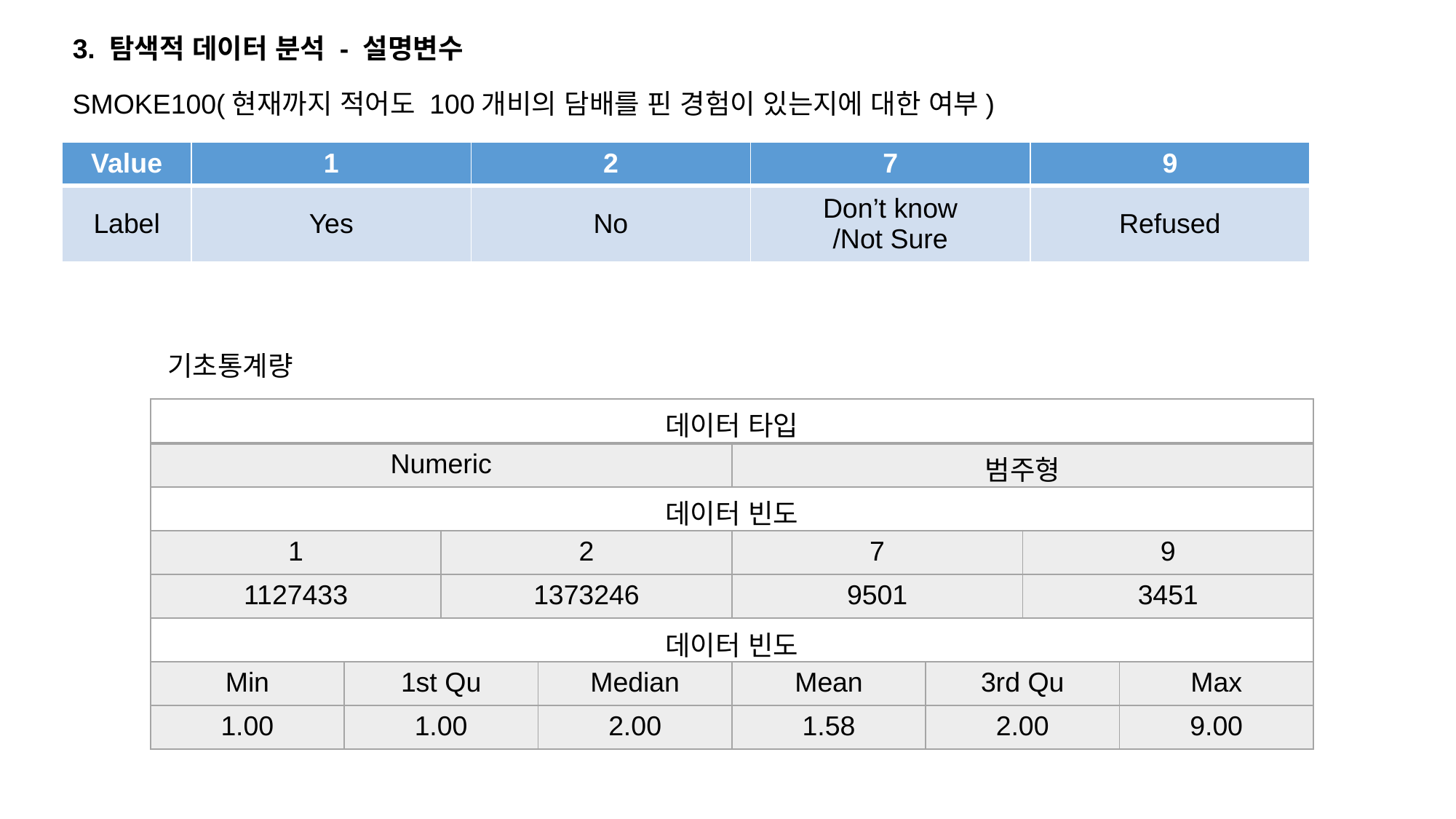

3. 탐색적 데이터 분석 - 설명변수
SMOKE100(현재까지 적어도 100개비의 담배를 핀 경험이 있는지에 대한 여부)
| Value | 1 | 2 | 7 | 9 |
| --- | --- | --- | --- | --- |
| Label | Yes | No | Don’t know /Not Sure | Refused |
기초통계량
| 데이터 타입 |  |  |  |  |  |  |  |
| --- | --- | --- | --- | --- | --- | --- | --- |
| Numeric |  |  |  | 범주형 |  |  |  |
| 데이터 빈도 |  |  |  |  |  |  |  |
| 1 |  | 2 |  | 7 |  | 9 |  |
| 1127433 |  | 1373246 |  | 9501 |  | 3451 |  |
| 데이터 빈도 |  |  |  |  |  |  |  |
| Min | 1st Qu |  | Median | Mean | 3rd Qu |  | Max |
| 1.00 | 1.00 |  | 2.00 | 1.58 | 2.00 |  | 9.00 |